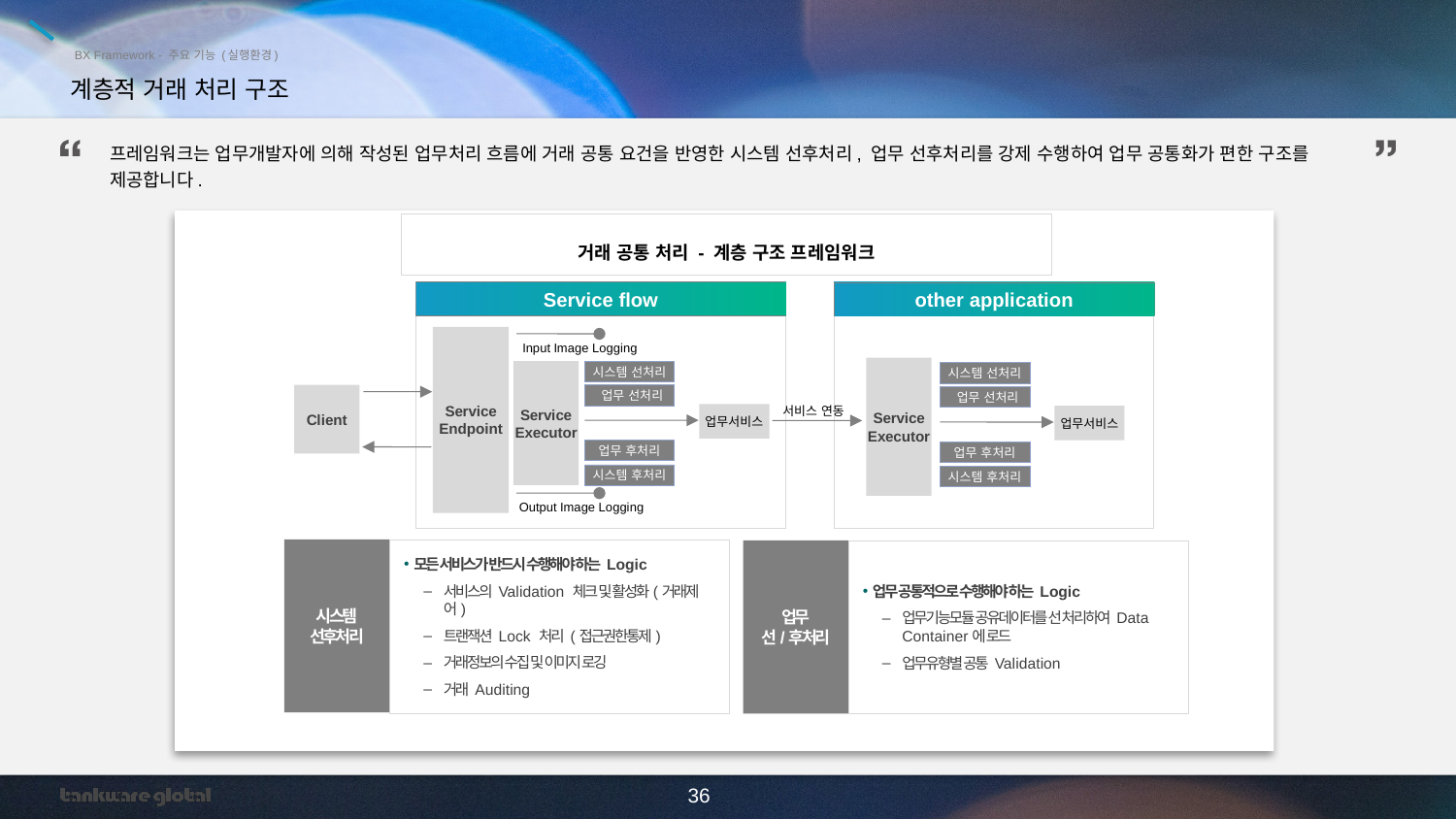

BX Framework - 주요 기능 (실행환경)
계층적 거래 처리 구조
프레임워크는 업무개발자에 의해 작성된 업무처리 흐름에 거래 공통 요건을 반영한 시스템 선후처리, 업무 선후처리를 강제 수행하여 업무 공통화가 편한 구조를 제공합니다.

거래 공통 처리 - 계층 구조 프레임워크
Service flow
other application

Service
Endpoint
Input Image Logging

Service
Executor
Service
Executor
시스템 선처리
시스템 선처리
Client
 업무 선처리
 업무 선처리

서비스 연동
업무서비스
업무서비스

업무 후처리
업무 후처리

시스템 후처리
시스템 후처리
Output Image Logging

시스템
선후처리
모든 서비스가 반드시 수행해야 하는 Logic
서비스의 Validation 체크 및 활성화(거래제어)
트랜잭션 Lock 처리 (접근권한통제)
거래정보의 수집 및 이미지 로깅
거래 Auditing
업무
선/후처리
업무 공통적으로 수행해야 하는 Logic
업무기능모듈 공유데이터를 선 처리하여 Data Container에 로드
업무유형별 공통 Validation